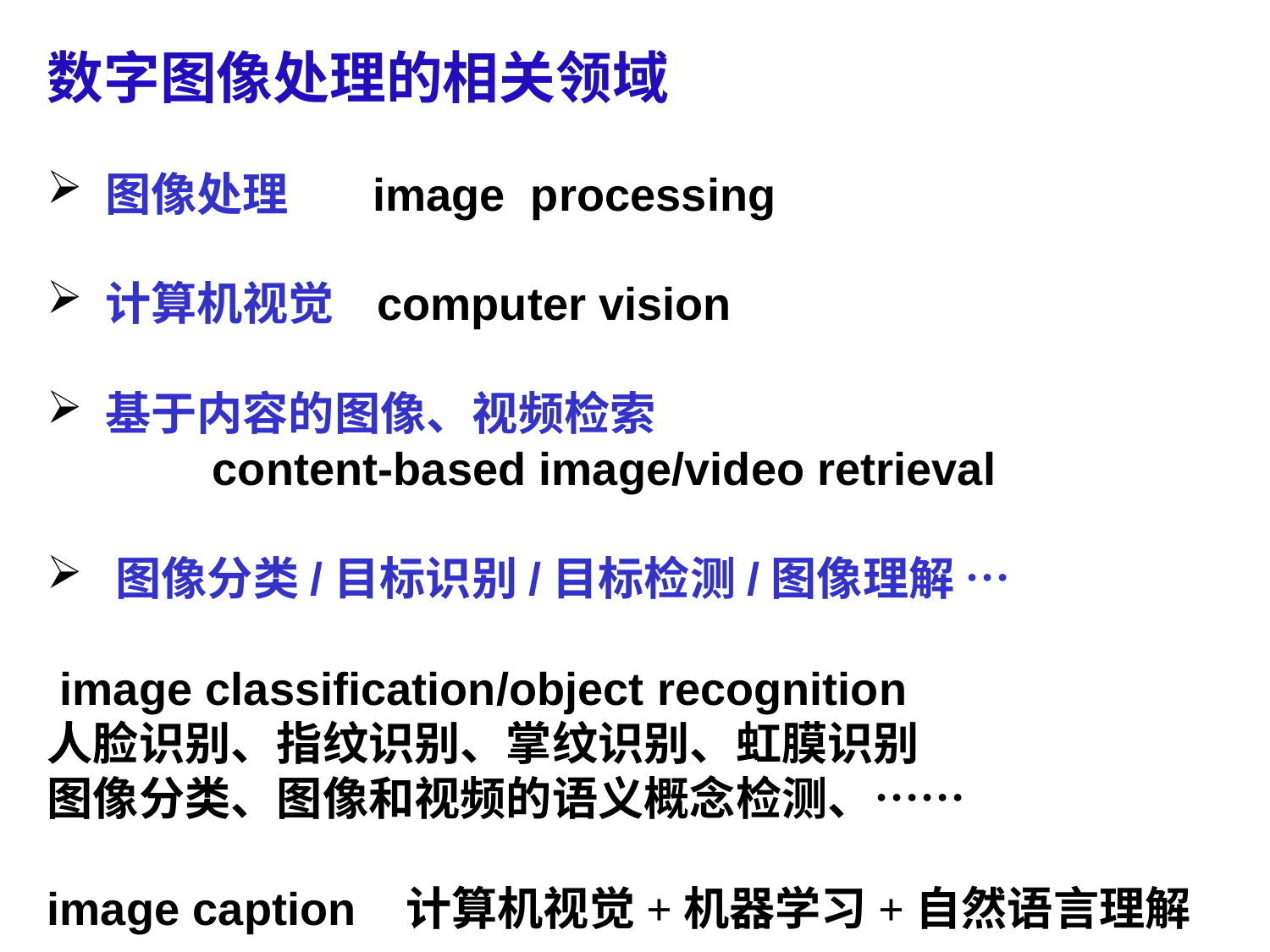

数字图像处理的相关领域

 图像处理       image  processing

 计算机视觉   computer vision

 基于内容的图像、视频检索
             content-based image/video retrieval

  图像分类/目标识别/目标检测/图像理解 …

 image classification/object recognition
人脸识别、指纹识别、掌纹识别、虹膜识别
图像分类、图像和视频的语义概念检测、……

image caption   计算机视觉+机器学习+自然语言理解